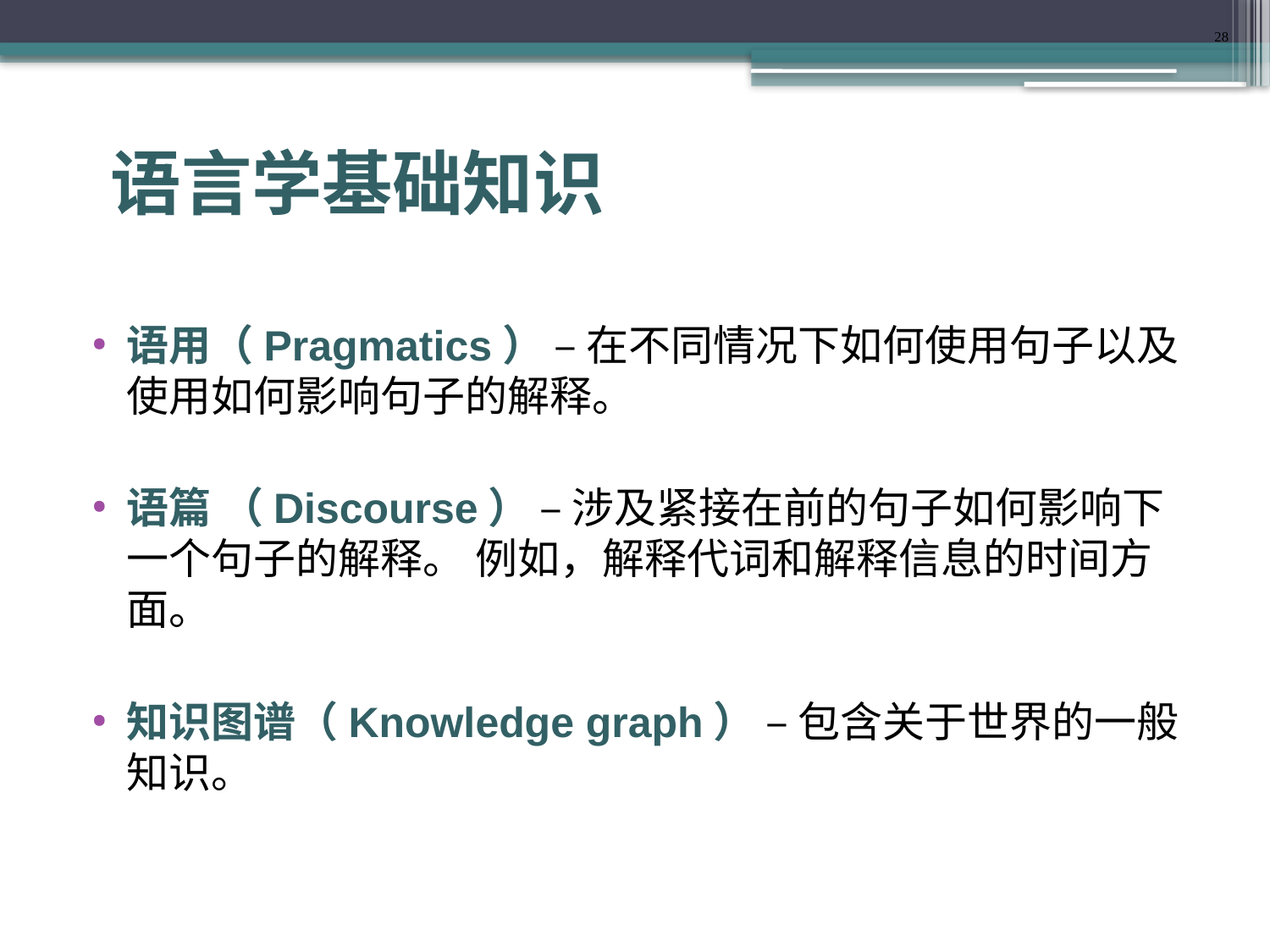

28
# 语言学基础知识
语用（Pragmatics） – 在不同情况下如何使用句子以及使用如何影响句子的解释。

语篇 （Discourse） – 涉及紧接在前的句子如何影响下一个句子的解释。 例如，解释代词和解释信息的时间方面。

知识图谱（Knowledge graph） – 包含关于世界的一般知识。